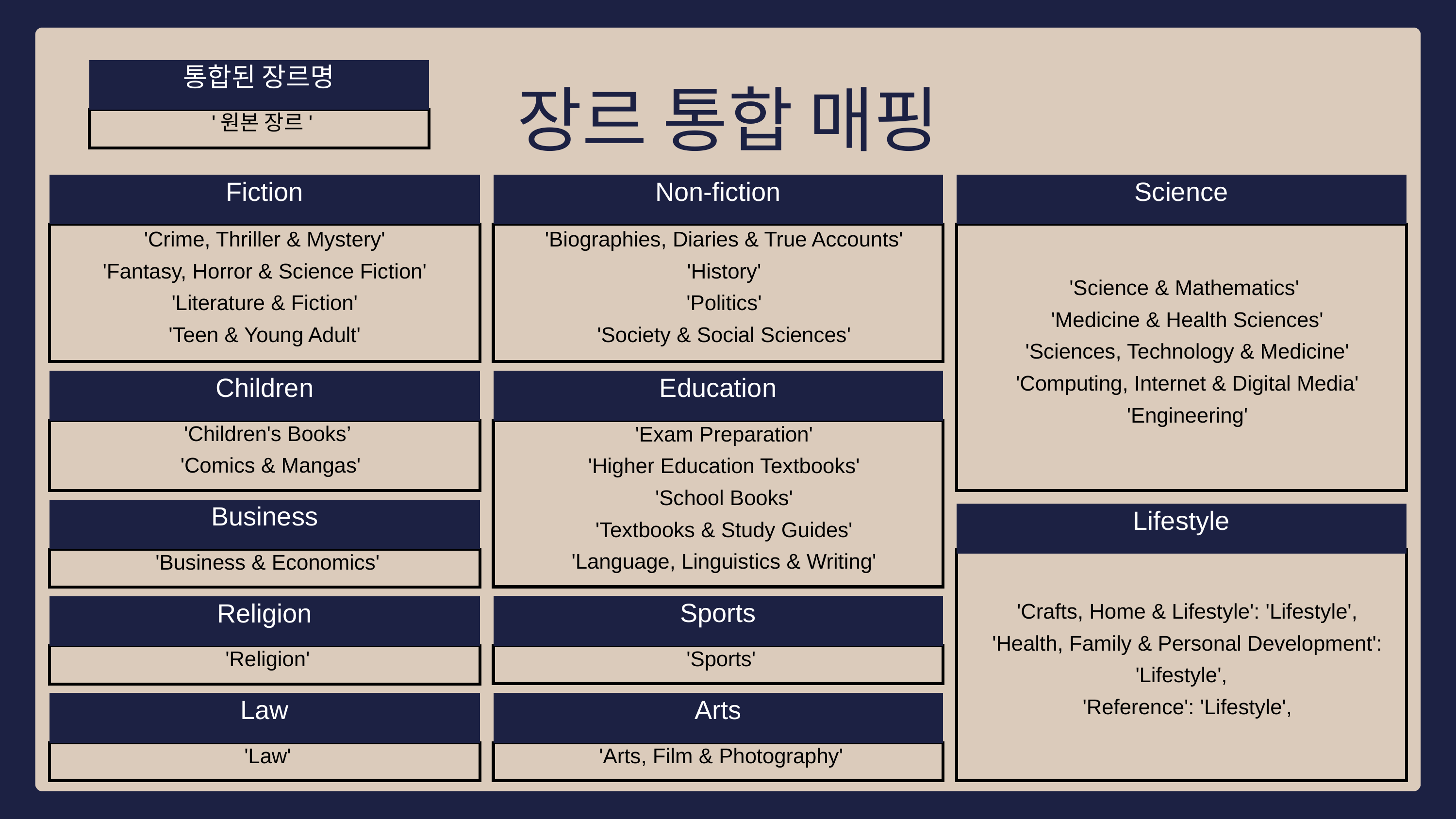

통합된 장르명
장르 통합 매핑

 '원본 장르'

Fiction

Non-fiction

Science

'Crime, Thriller & Mystery'
'Fantasy, Horror & Science Fiction'
'Literature & Fiction'
'Teen & Young Adult'

  'Biographies, Diaries & True Accounts'
  'History'
  'Politics'
  'Society & Social Sciences'

 'Science & Mathematics'
  'Medicine & Health Sciences'
  'Sciences, Technology & Medicine'
  'Computing, Internet & Digital Media'
  'Engineering'

Children

Education

 'Children's Books’
  'Comics & Mangas'

  'Exam Preparation'
  'Higher Education Textbooks'
  'School Books'
  'Textbooks & Study Guides'
  'Language, Linguistics & Writing'

Business

Lifestyle

 'Business & Economics'

  'Crafts, Home & Lifestyle': 'Lifestyle',
  'Health, Family & Personal Development': 'Lifestyle',
  'Reference': 'Lifestyle',

Sports

Religion

 'Sports'

 'Religion'

Law

Arts

 'Law'

 'Arts, Film & Photography'